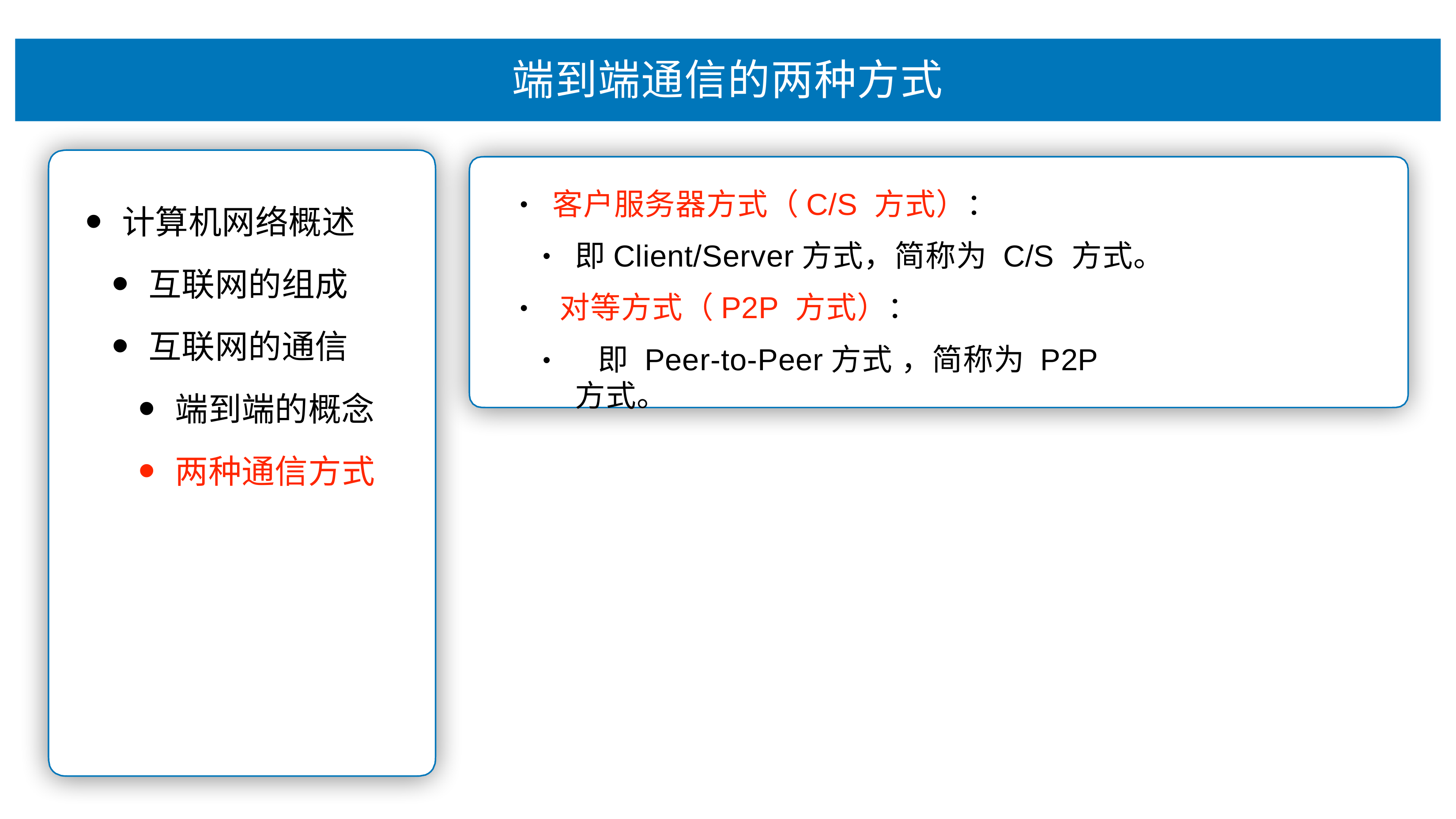

# 端到端通信的两种⽅式

客户服务器⽅式（C/S ⽅式）：
即Client/Server⽅式，简称为 C/S ⽅式。 对等⽅式（P2P ⽅式）：
即 Peer-to-Peer⽅式 ，简称为 P2P ⽅式。
•
计算机⽹络概述
互联⽹的组成
互联⽹的通信
端到端的概念
两种通信⽅式
•
•
•